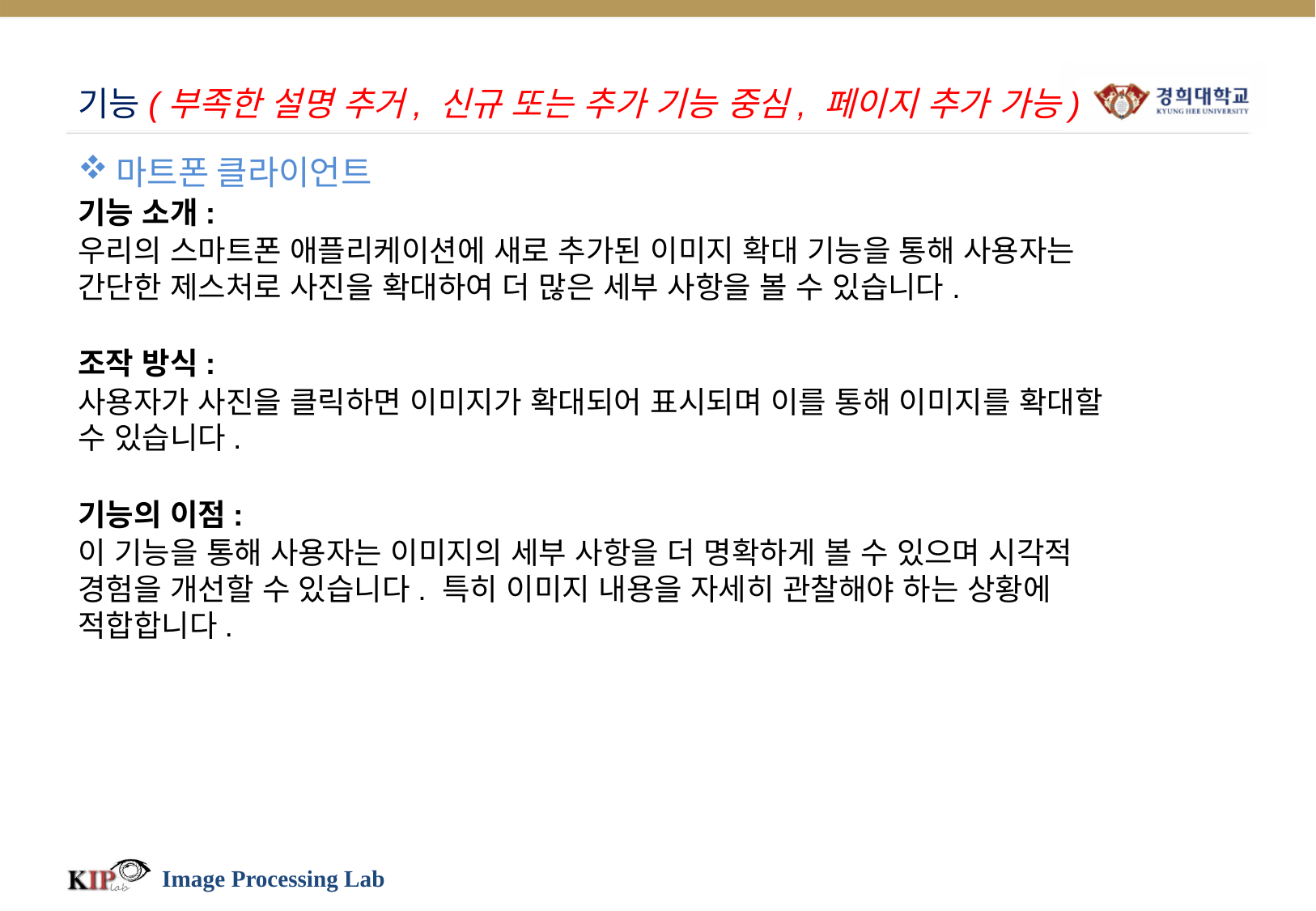

# 기능(부족한 설명 추거, 신규 또는 추가 기능 중심, 페이지 추가 가능)
마트폰 클라이언트
기능 소개:
우리의 스마트폰 애플리케이션에 새로 추가된 이미지 확대 기능을 통해 사용자는 간단한 제스처로 사진을 확대하여 더 많은 세부 사항을 볼 수 있습니다.

조작 방식:
사용자가 사진을 클릭하면 이미지가 확대되어 표시되며 이를 통해 이미지를 확대할 수 있습니다.

기능의 이점:
이 기능을 통해 사용자는 이미지의 세부 사항을 더 명확하게 볼 수 있으며 시각적 경험을 개선할 수 있습니다. 특히 이미지 내용을 자세히 관찰해야 하는 상황에 적합합니다.
Image Processing Lab